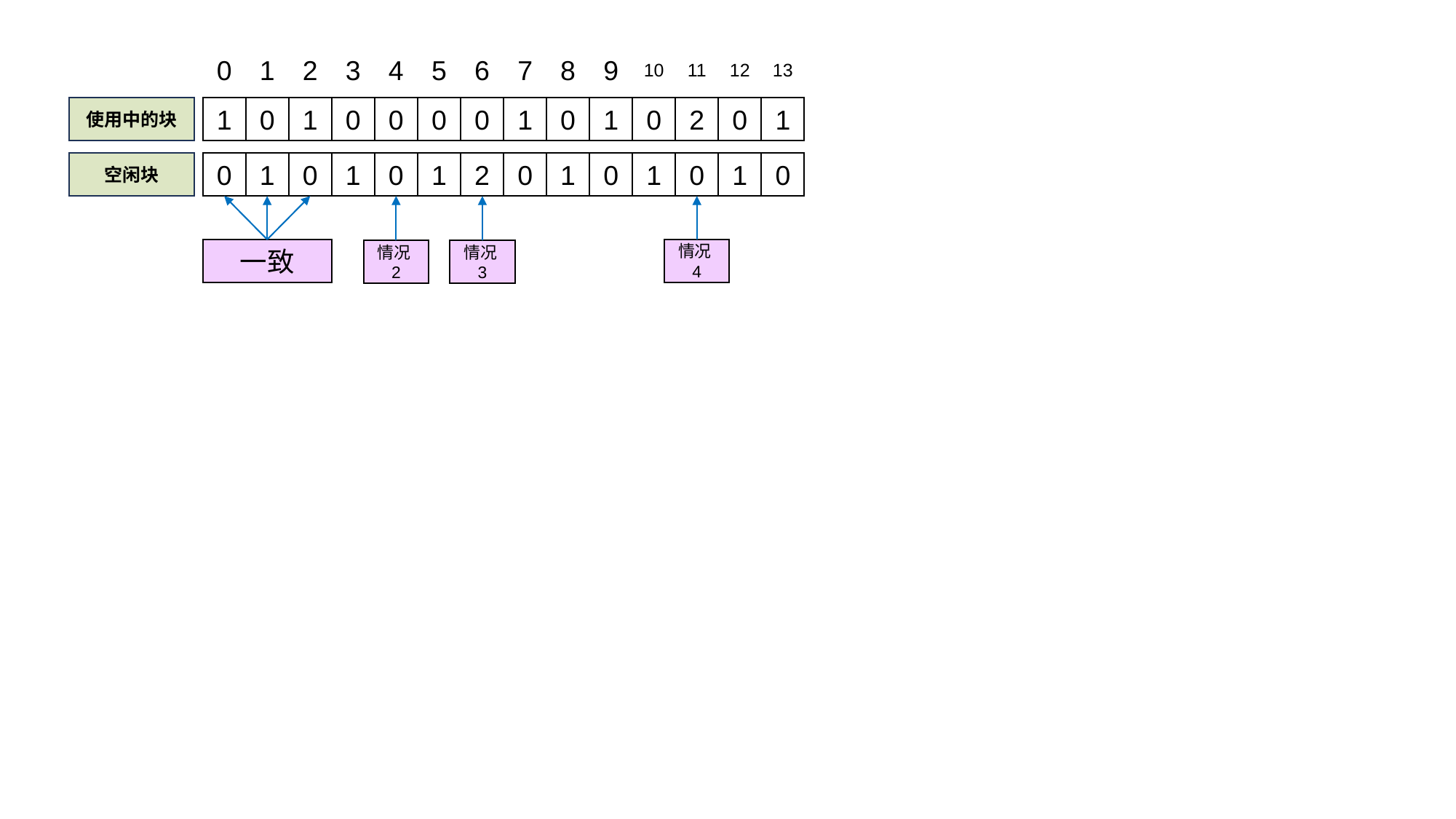

0
1
2
3
4
5
6
7
8
9
10
11
12
13
使用中的块
1
0
1
0
0
0
0
1
0
1
0
2
0
1
空闲块
0
1
0
1
0
1
2
0
1
0
1
0
1
0
一致
情况4
情况2
情况3